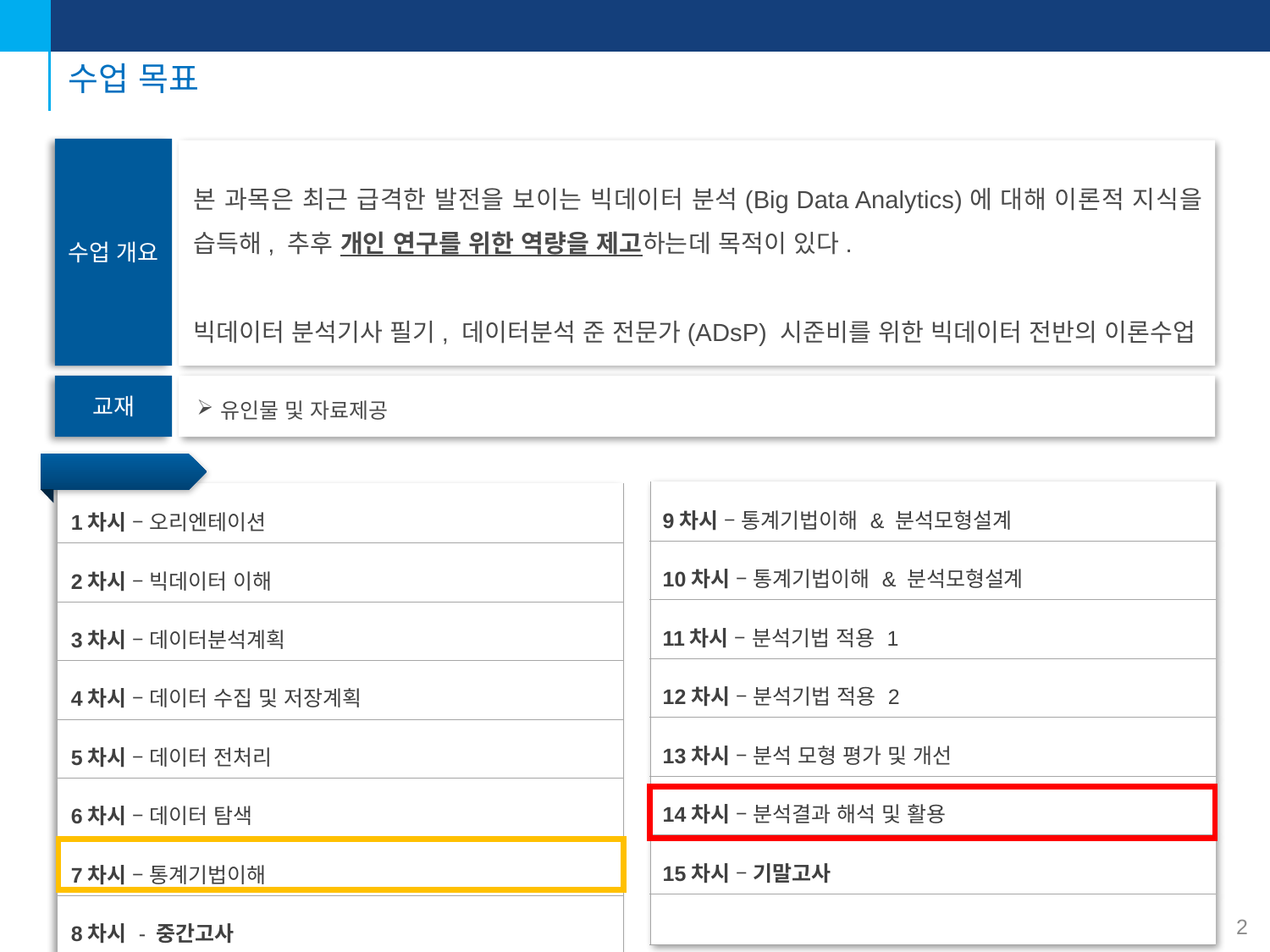

# 수업 목표
수업 개요

본 과목은 최근 급격한 발전을 보이는 빅데이터 분석(Big Data Analytics)에 대해 이론적 지식을 습득해, 추후 개인 연구를 위한 역량을 제고하는데 목적이 있다.

빅데이터 분석기사 필기, 데이터분석 준 전문가(ADsP) 시준비를 위한 빅데이터 전반의 이론수업
교재

유인물 및 자료제공
주차별 강의

| 9차시 – 통계기법이해 & 분석모형설계 |
| --- |
| 10차시 – 통계기법이해 & 분석모형설계 |
| 11차시 – 분석기법 적용 1 |
| 12차시 – 분석기법 적용 2 |
| 13차시 – 분석 모형 평가 및 개선 |
| 14차시 – 분석결과 해석 및 활용 |
| 15차시 – 기말고사 |
|  |
| 1차시 – 오리엔테이션 |
| --- |
| 2차시 – 빅데이터 이해 |
| 3차시 – 데이터분석계획 |
| 4차시 – 데이터 수집 및 저장계획 |
| 5차시 – 데이터 전처리 |
| 6차시 – 데이터 탐색 |
| 7차시 – 통계기법이해 |
| 8차시 - 중간고사 |

2